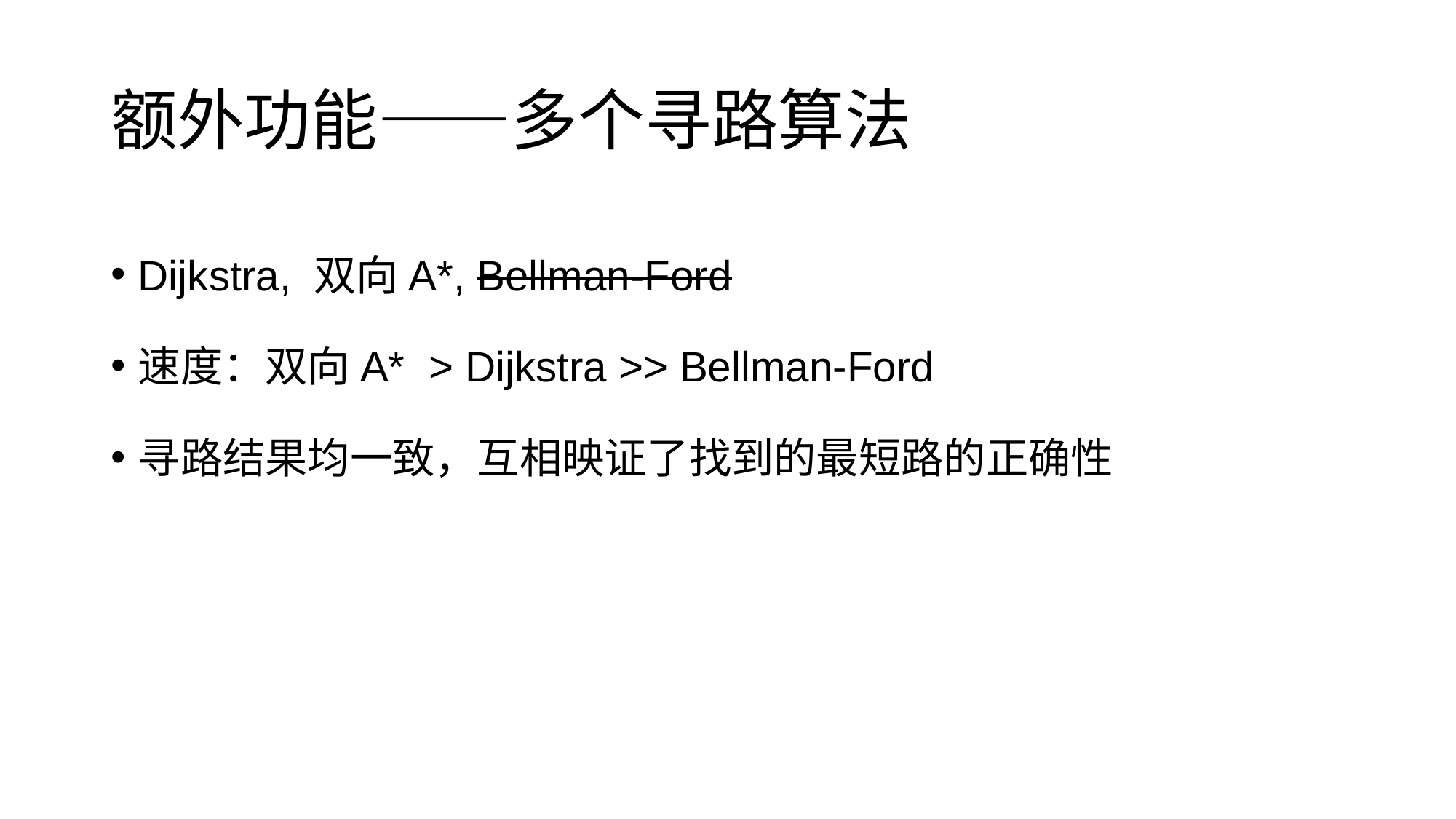

# 额外功能——多个寻路算法
Dijkstra, 双向A*, Bellman-Ford
速度：双向A*  > Dijkstra >> Bellman-Ford
寻路结果均一致，互相映证了找到的最短路的正确性